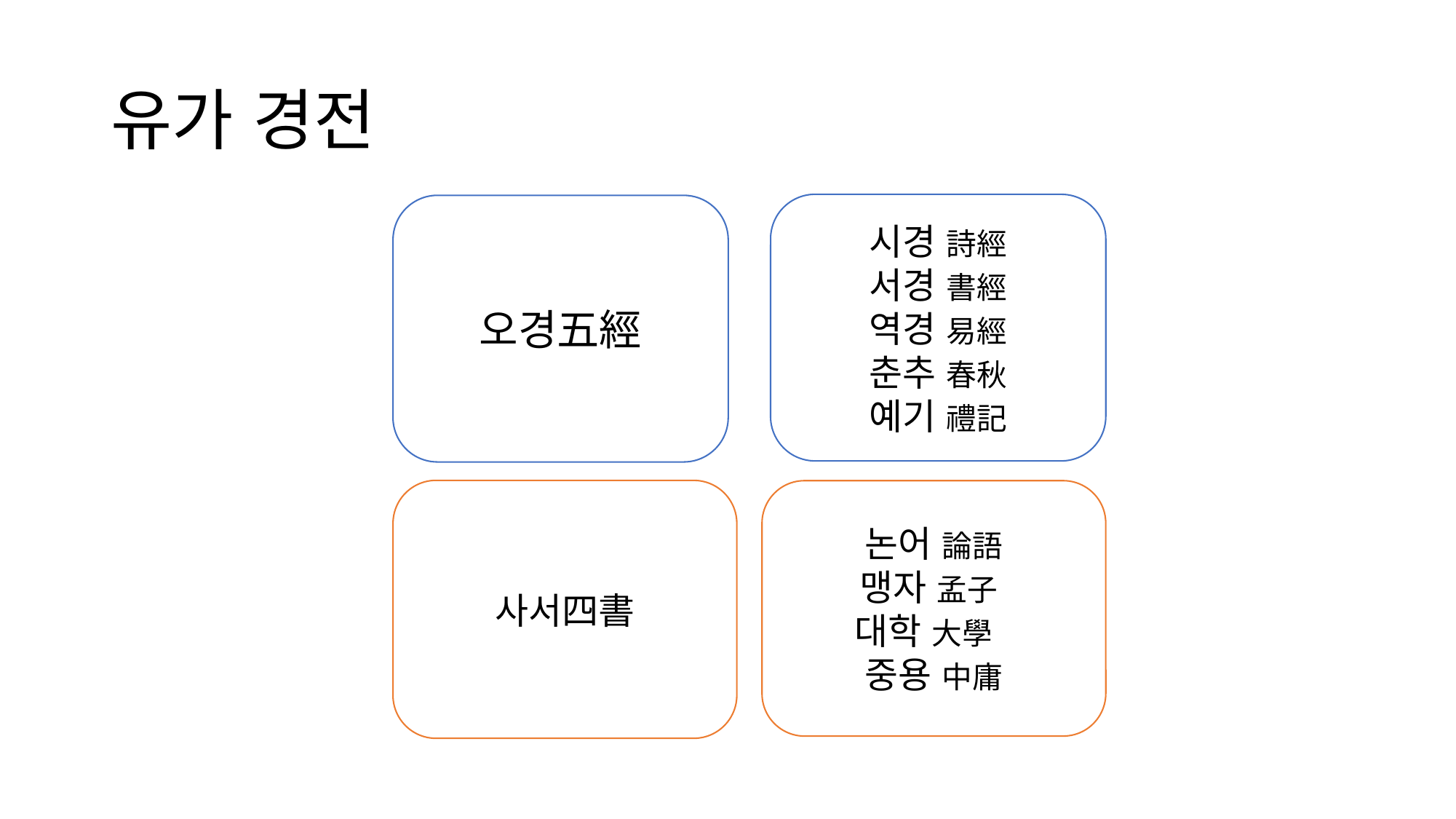

# 유가 경전
시경 詩經
서경 書經
역경 易經
춘추 春秋
예기 禮記
오경五經

사서四書
논어 論語
맹자 孟子
대학 大學
중용 中庸